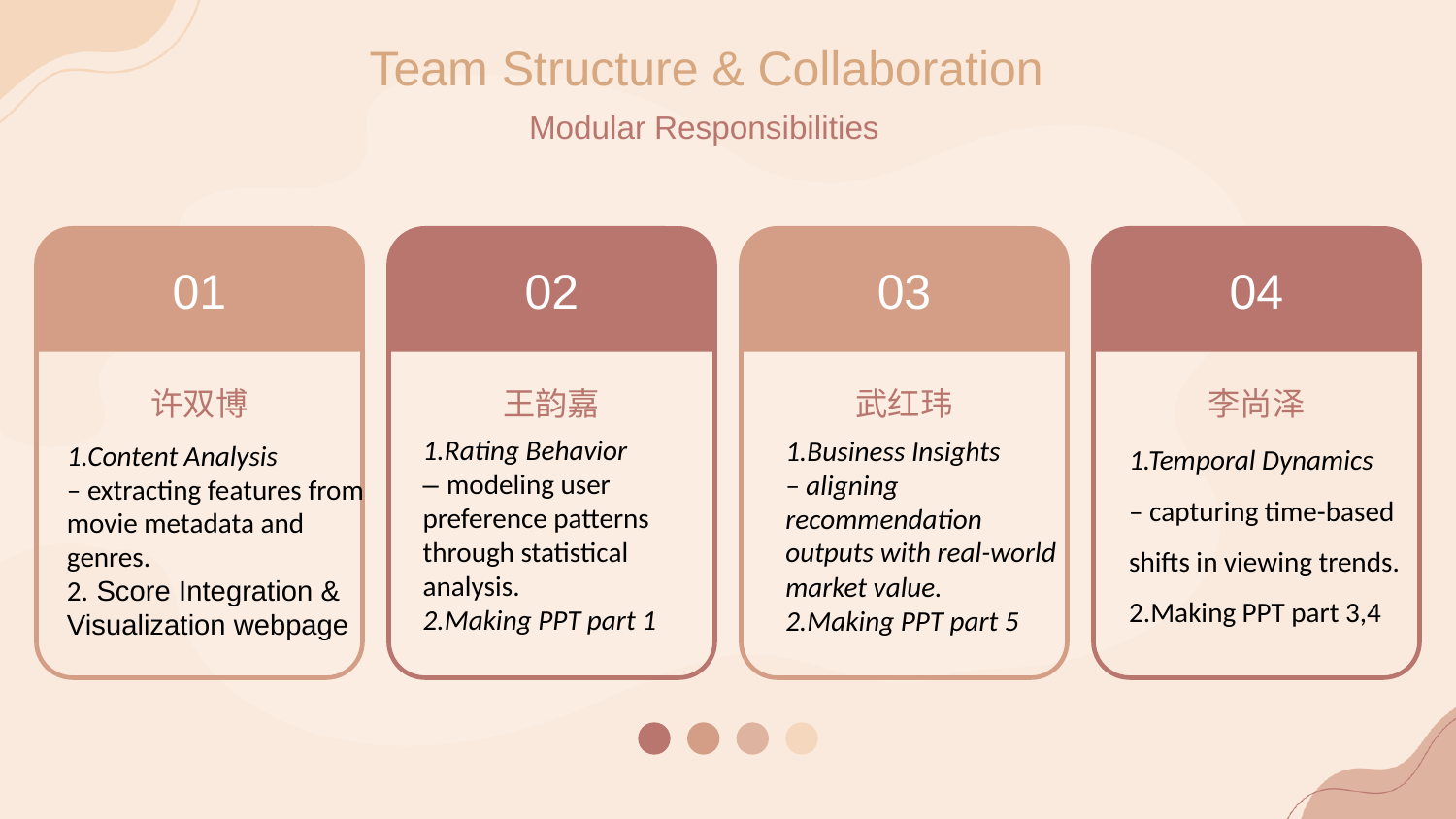

Team Structure & Collaboration
Modular Responsibilities

01
02
03
04
许双博
王韵嘉
武红玮
李尚泽
1.Temporal Dynamics
– capturing time-based shifts in viewing trends. 2.Making PPT part 3,4
1.Rating Behavior
– modeling user preference patterns through statistical analysis.
2.Making PPT part 1
1.Business Insights
– aligning recommendation outputs with real-world market value.
2.Making PPT part 5

1.Content Analysis
– extracting features from movie metadata and genres.
2. Score Integration & Visualization webpage